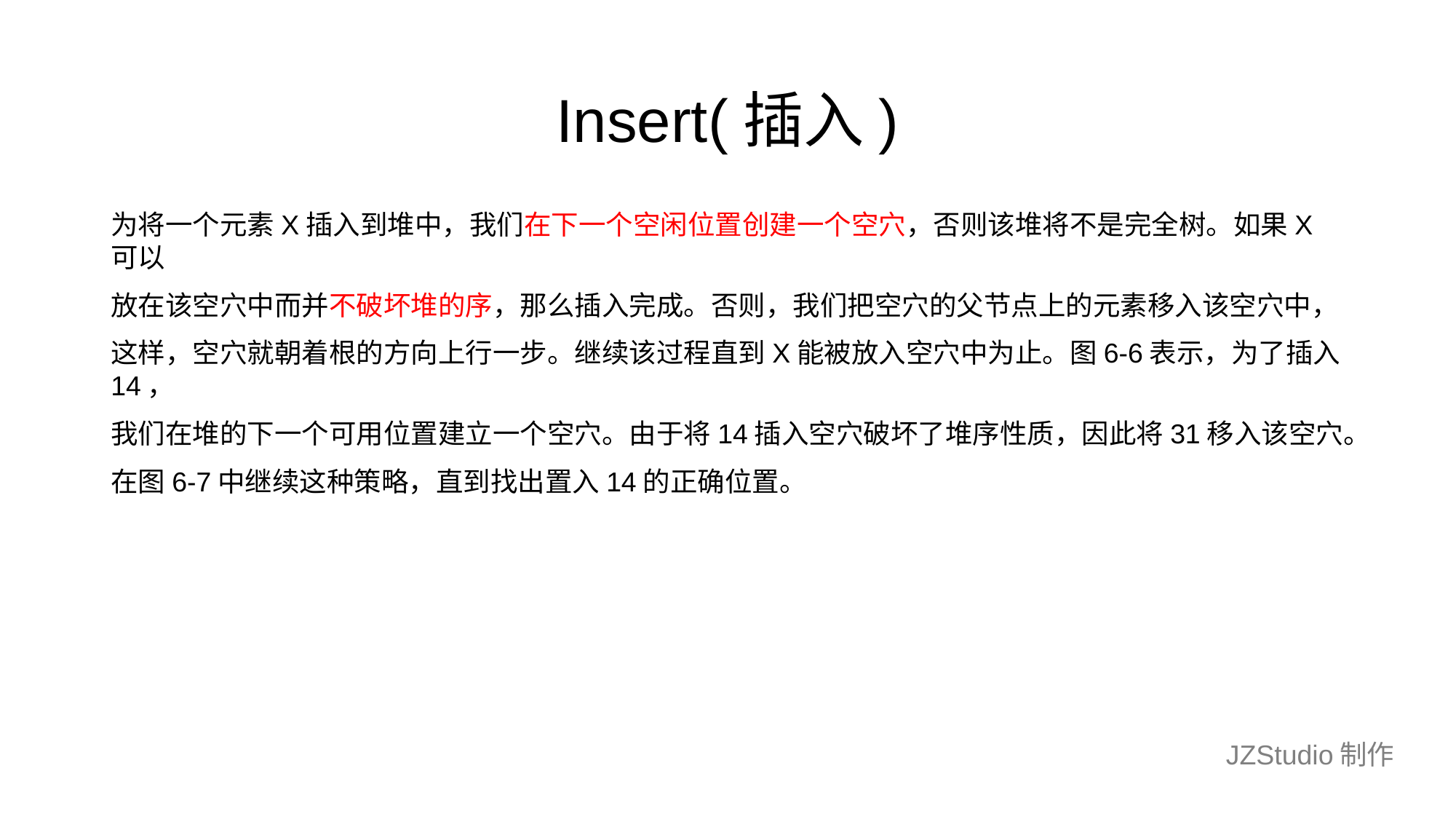

# Insert(插入)
为将一个元素X插入到堆中，我们在下一个空闲位置创建一个空穴，否则该堆将不是完全树。如果X可以
放在该空穴中而并不破坏堆的序，那么插入完成。否则，我们把空穴的父节点上的元素移入该空穴中，
这样，空穴就朝着根的方向上行一步。继续该过程直到X能被放入空穴中为止。图6-6表示，为了插入14，
我们在堆的下一个可用位置建立一个空穴。由于将14插入空穴破坏了堆序性质，因此将31移入该空穴。
在图6-7中继续这种策略，直到找出置入14的正确位置。